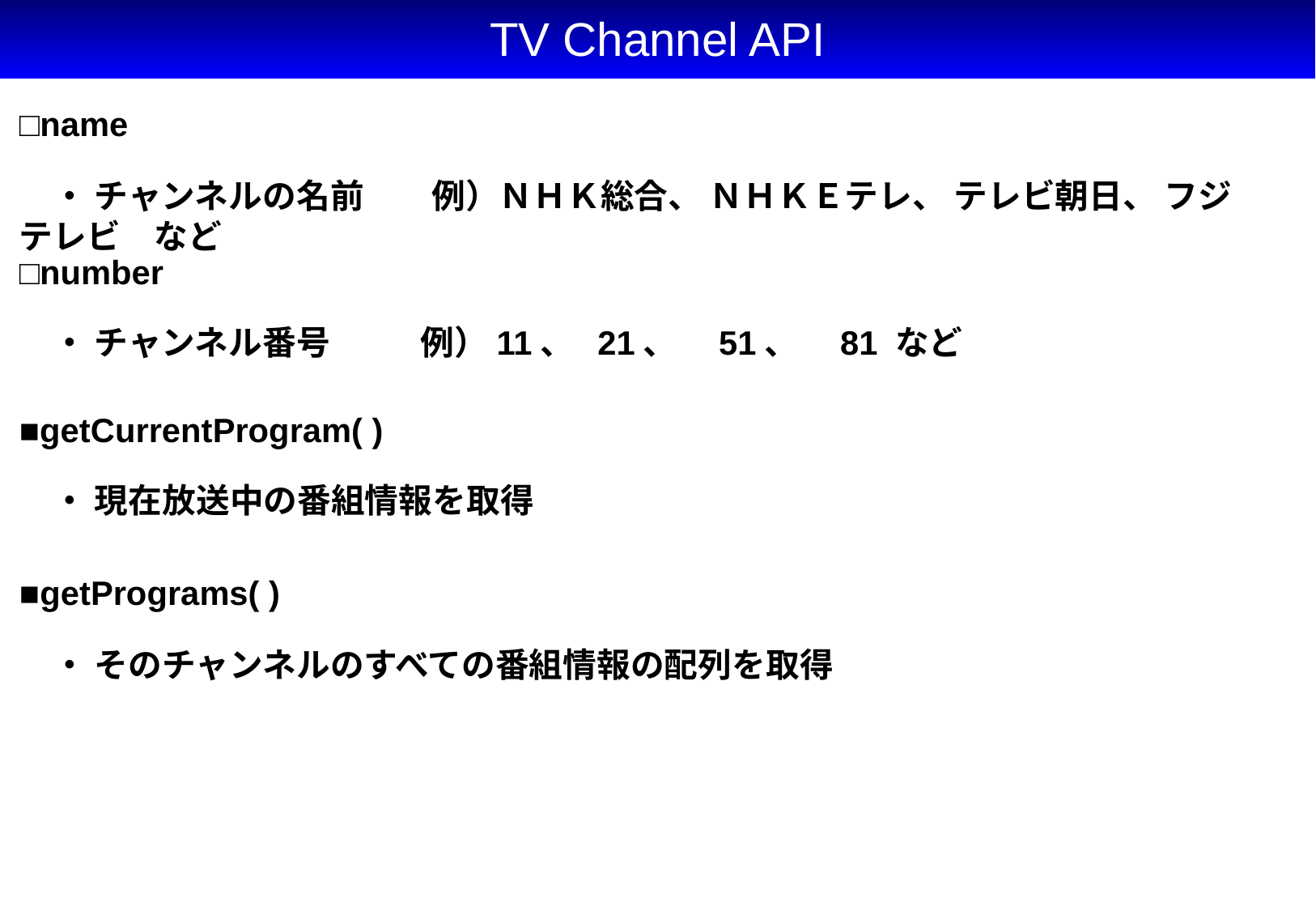

# TV Channel API
□name
　・ チャンネルの名前　　例）ＮＨＫ総合、 ＮＨＫＥテレ、 テレビ朝日、 フジテレビ　など

□number
　・ チャンネル番号　　   例）11、  21、　51、　81 など
■getCurrentProgram( )

　・ 現在放送中の番組情報を取得
■getPrograms( )
　・ そのチャンネルのすべての番組情報の配列を取得